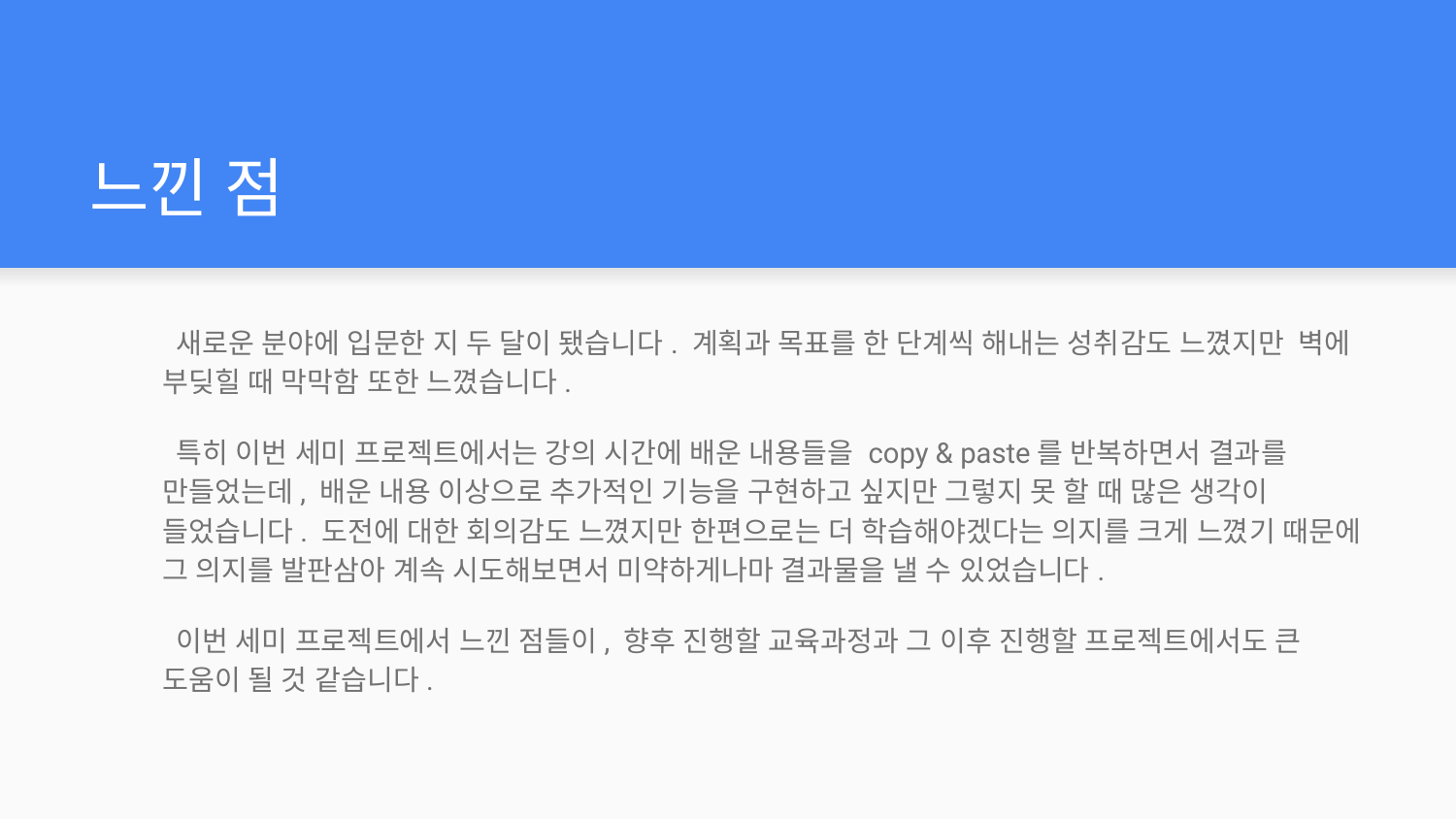

# 느낀 점
 새로운 분야에 입문한 지 두 달이 됐습니다. 계획과 목표를 한 단계씩 해내는 성취감도 느꼈지만  벽에 부딪힐 때 막막함 또한 느꼈습니다.
 특히 이번 세미 프로젝트에서는 강의 시간에 배운 내용들을 copy & paste를 반복하면서 결과를 만들었는데, 배운 내용 이상으로 추가적인 기능을 구현하고 싶지만 그렇지 못 할 때 많은 생각이 들었습니다. 도전에 대한 회의감도 느꼈지만 한편으로는 더 학습해야겠다는 의지를 크게 느꼈기 때문에 그 의지를 발판삼아 계속 시도해보면서 미약하게나마 결과물을 낼 수 있었습니다.
 이번 세미 프로젝트에서 느낀 점들이, 향후 진행할 교육과정과 그 이후 진행할 프로젝트에서도 큰 도움이 될 것 같습니다.